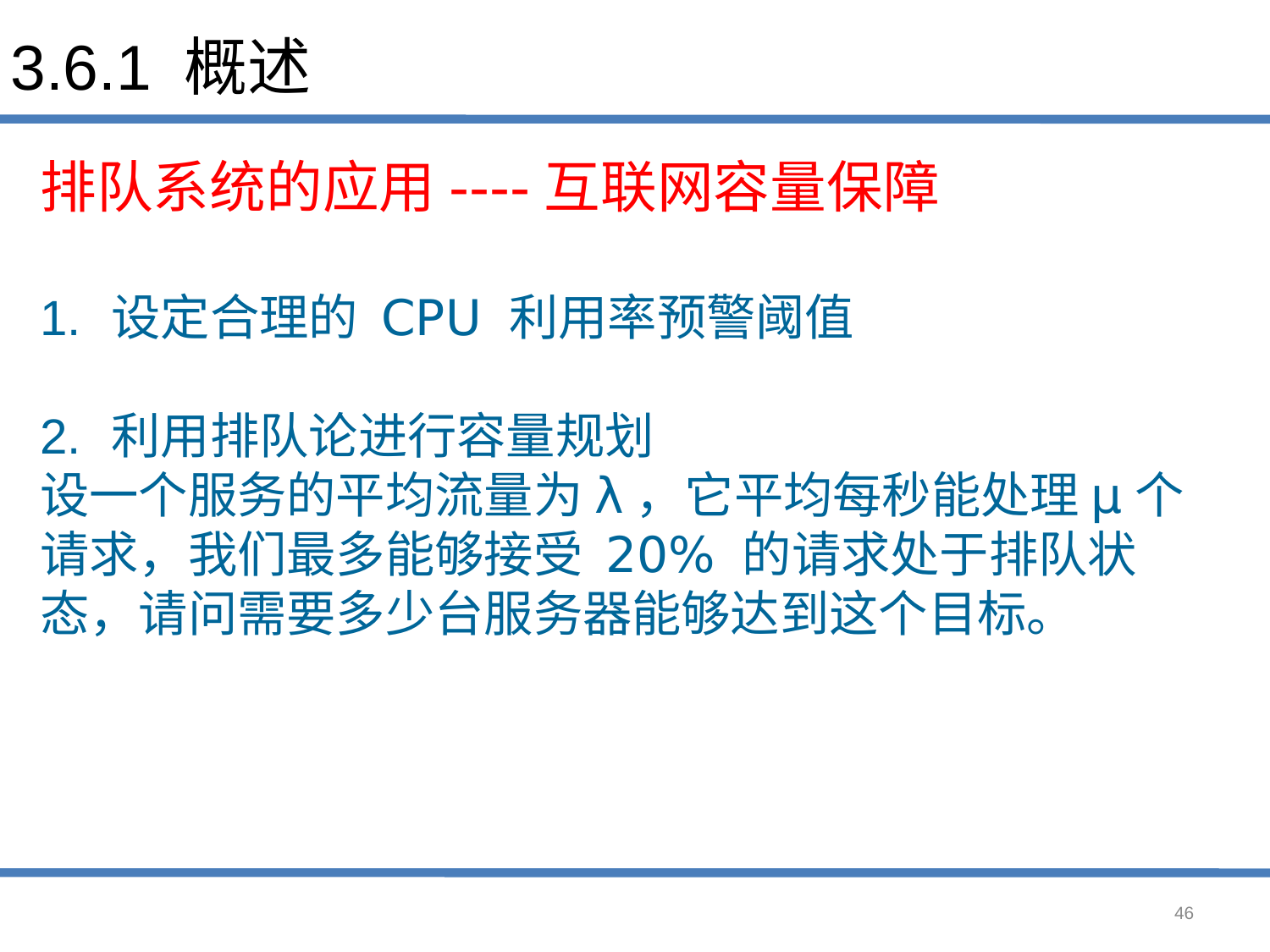

# 3.6.1 概述
排队系统的应用----互联网容量保障

设定合理的 CPU 利用率预警阈值

利用排队论进行容量规划
设一个服务的平均流量为λ，它平均每秒能处理μ个请求，我们最多能够接受 20% 的请求处于排队状态，请问需要多少台服务器能够达到这个目标。
46